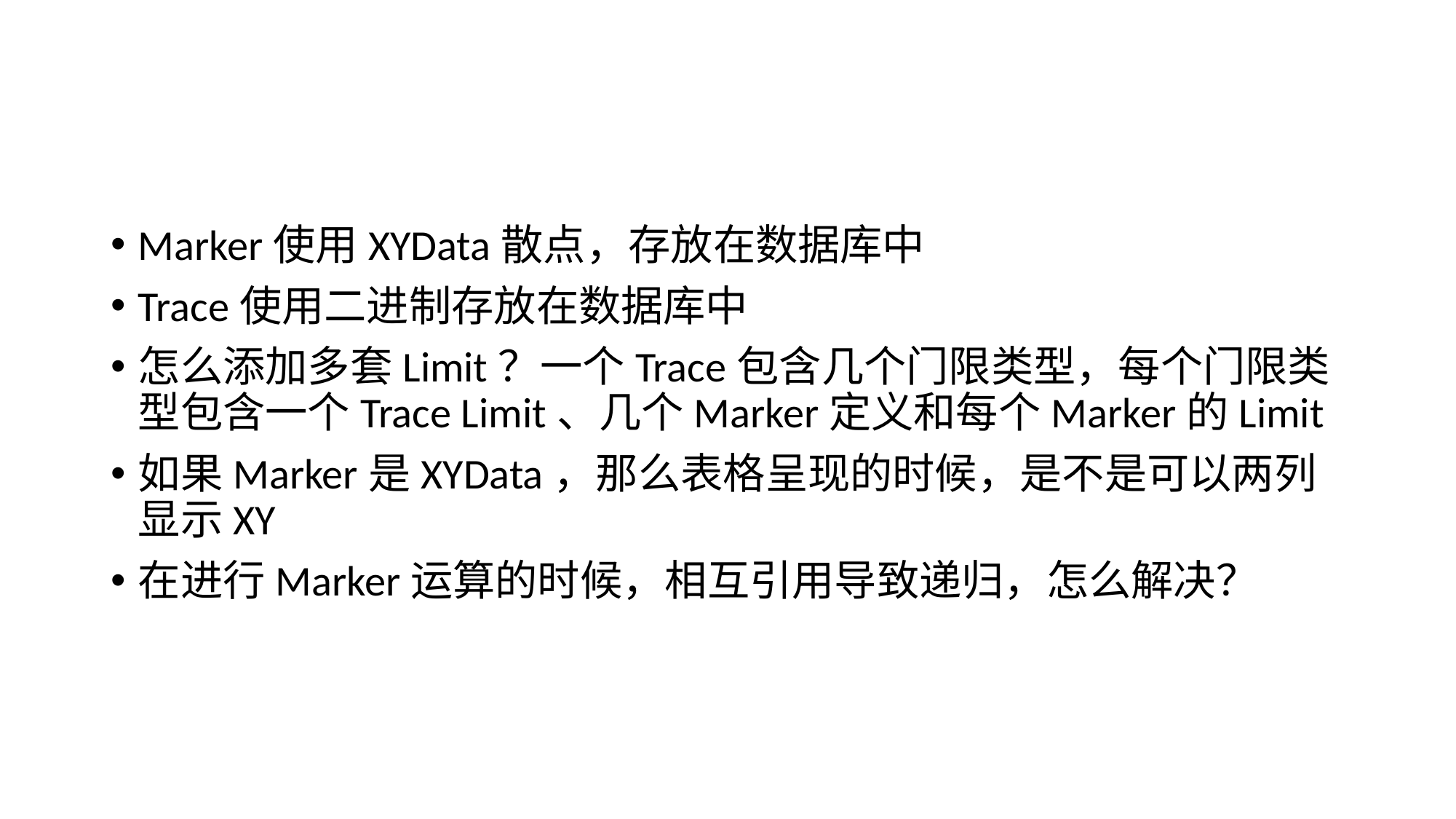

#
Marker使用XYData散点，存放在数据库中
Trace使用二进制存放在数据库中
怎么添加多套Limit？一个Trace包含几个门限类型，每个门限类型包含一个Trace Limit、几个Marker定义和每个Marker的Limit
如果Marker是XYData，那么表格呈现的时候，是不是可以两列显示XY
在进行Marker运算的时候，相互引用导致递归，怎么解决？